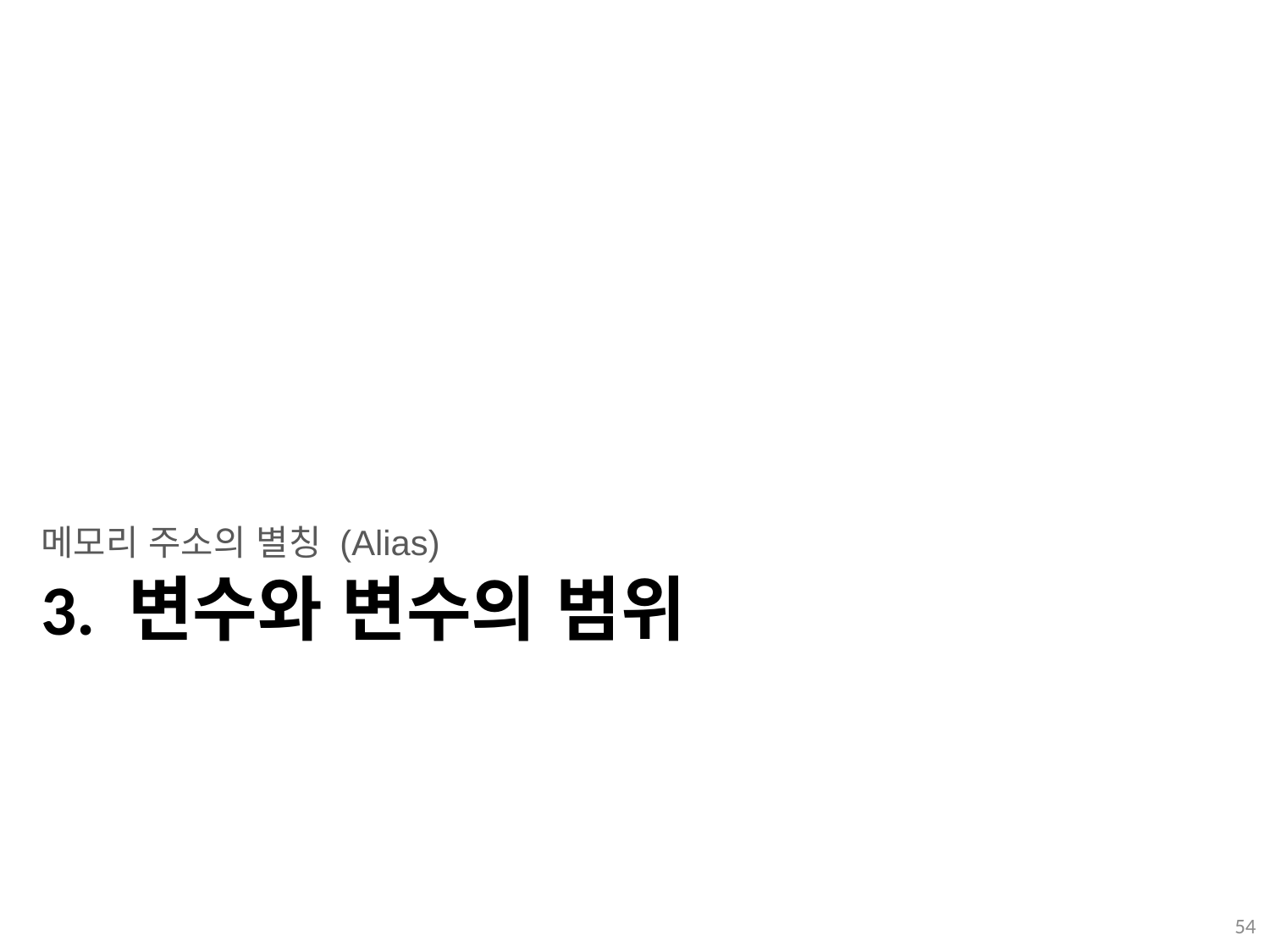

메모리 주소의 별칭 (Alias)
# 3. 변수와 변수의 범위
54